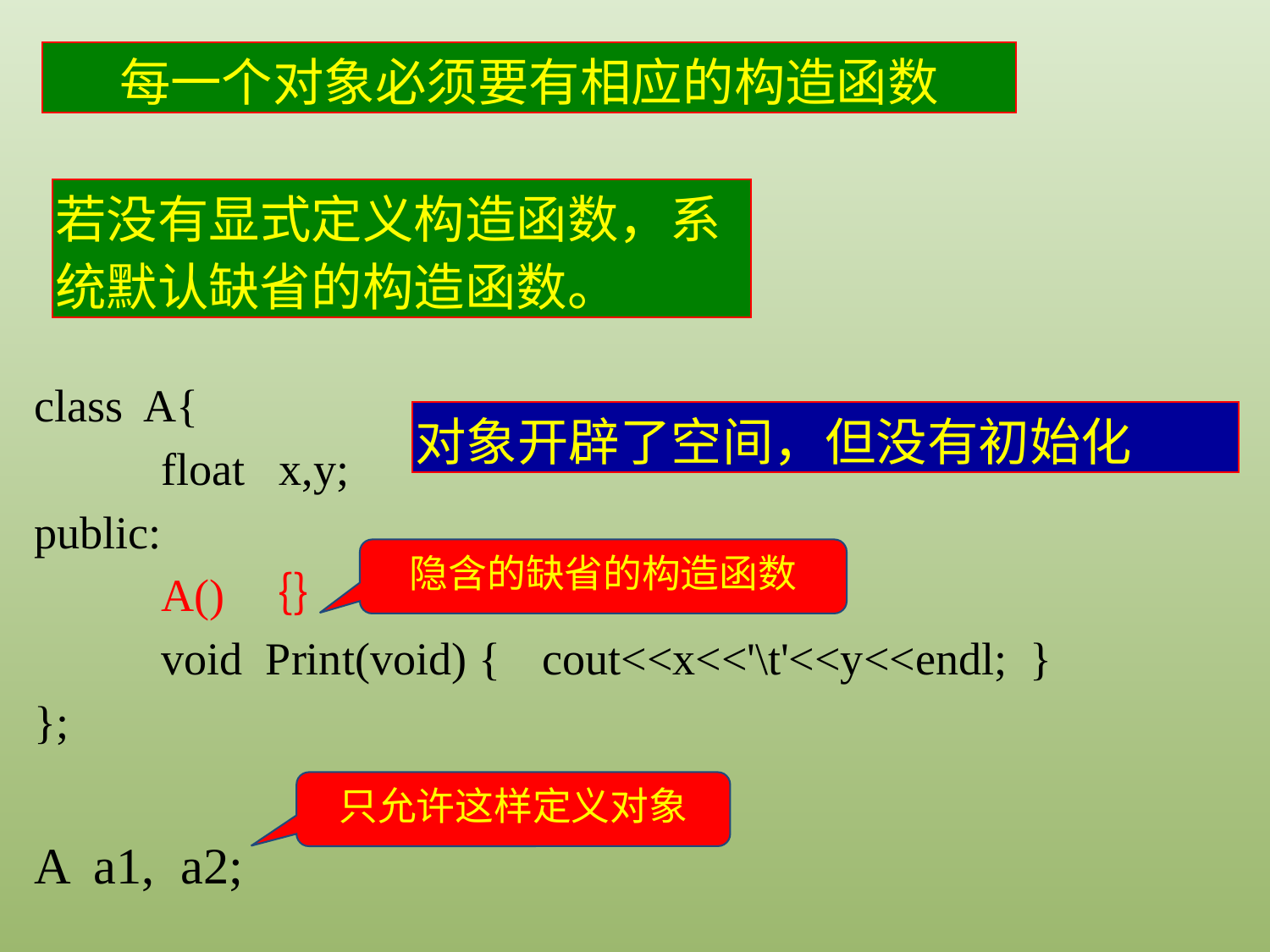

每一个对象必须要有相应的构造函数
若没有显式定义构造函数，系统默认缺省的构造函数。
class  A{
	float   x,y;
public:
	A() ｛｝
	void  Print(void) {	cout<<x<<'\t'<<y<<endl;  }
};
对象开辟了空间，但没有初始化
隐含的缺省的构造函数
只允许这样定义对象
A  a1,  a2;
660